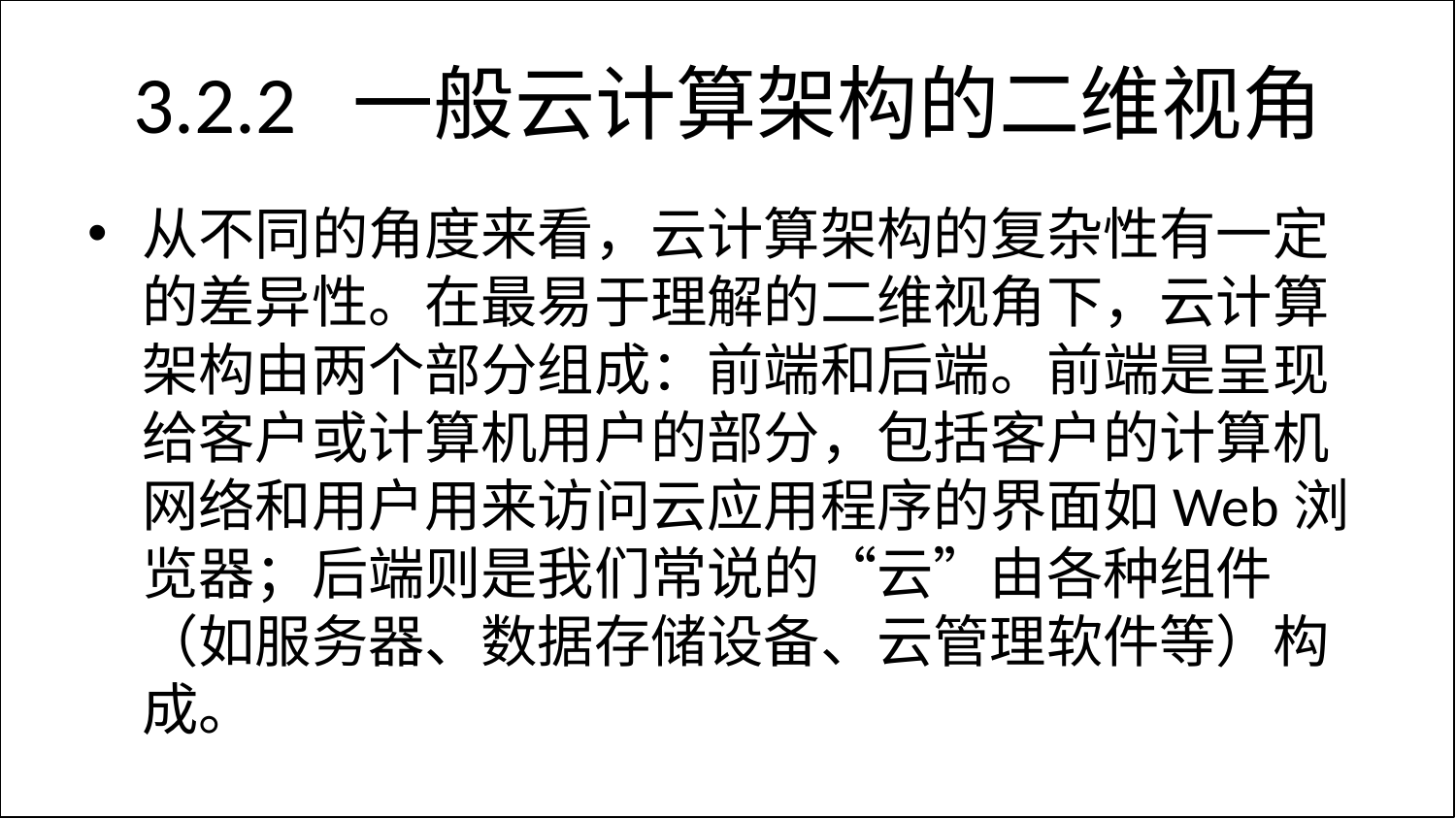

# 3.2.2  一般云计算架构的二维视角
从不同的角度来看，云计算架构的复杂性有一定的差异性。在最易于理解的二维视角下，云计算架构由两个部分组成：前端和后端。前端是呈现给客户或计算机用户的部分，包括客户的计算机网络和用户用来访问云应用程序的界面如Web浏览器；后端则是我们常说的“云”由各种组件（如服务器、数据存储设备、云管理软件等）构成。